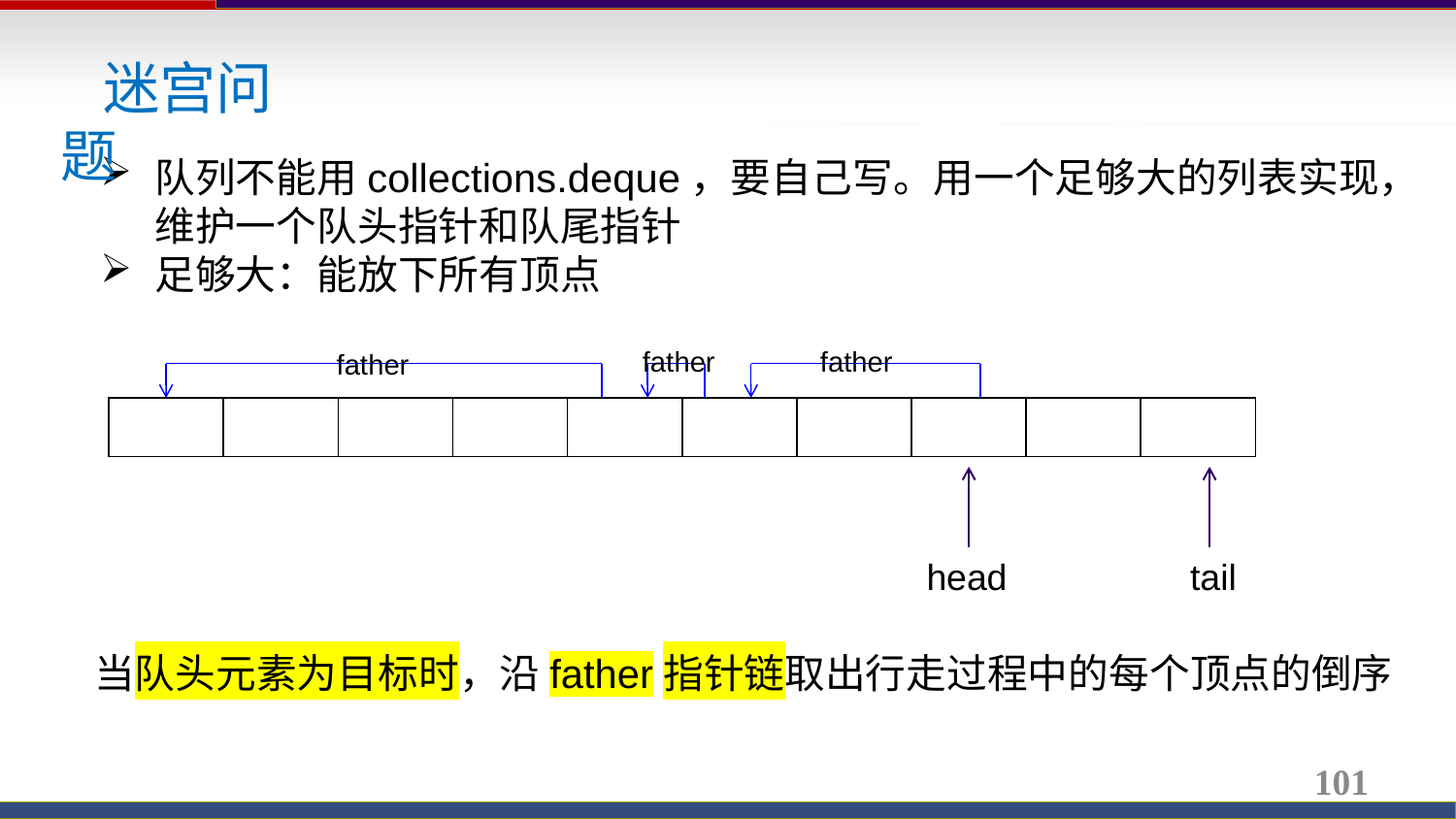

迷宫问题
队列不能用collections.deque，要自己写。用一个足够大的列表实现，维护一个队头指针和队尾指针
足够大：能放下所有顶点
father
father
father

head
tail
当队头元素为目标时，沿father指针链取出行走过程中的每个顶点的倒序